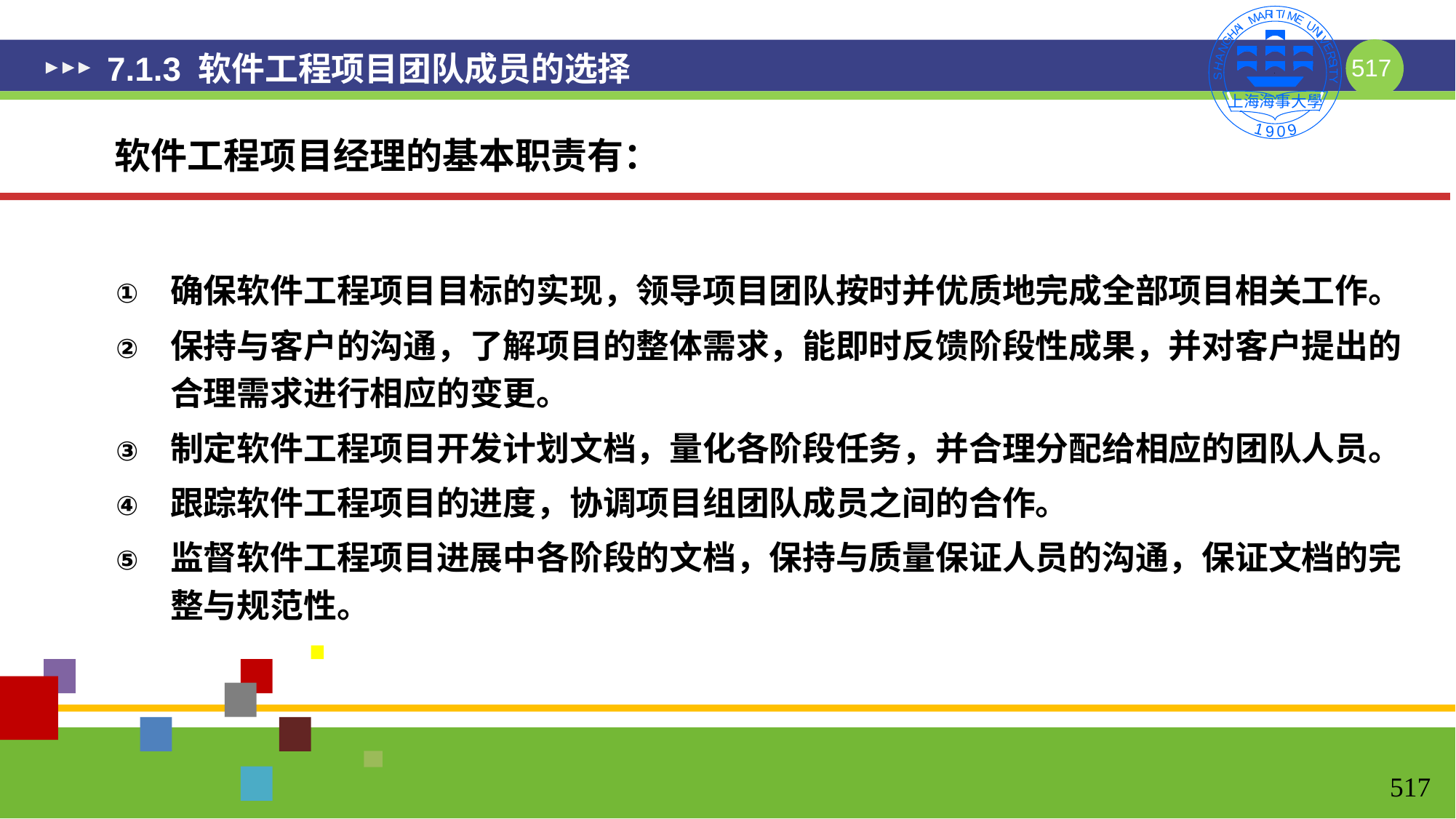

# 7.1.3 软件工程项目团队成员的选择
软件工程项目经理的基本职责有：

确保软件工程项目目标的实现，领导项目团队按时并优质地完成全部项目相关工作。
保持与客户的沟通，了解项目的整体需求，能即时反馈阶段性成果，并对客户提出的合理需求进行相应的变更。
制定软件工程项目开发计划文档，量化各阶段任务，并合理分配给相应的团队人员。
跟踪软件工程项目的进度，协调项目组团队成员之间的合作。
监督软件工程项目进展中各阶段的文档，保持与质量保证人员的沟通，保证文档的完整与规范性。

517

517